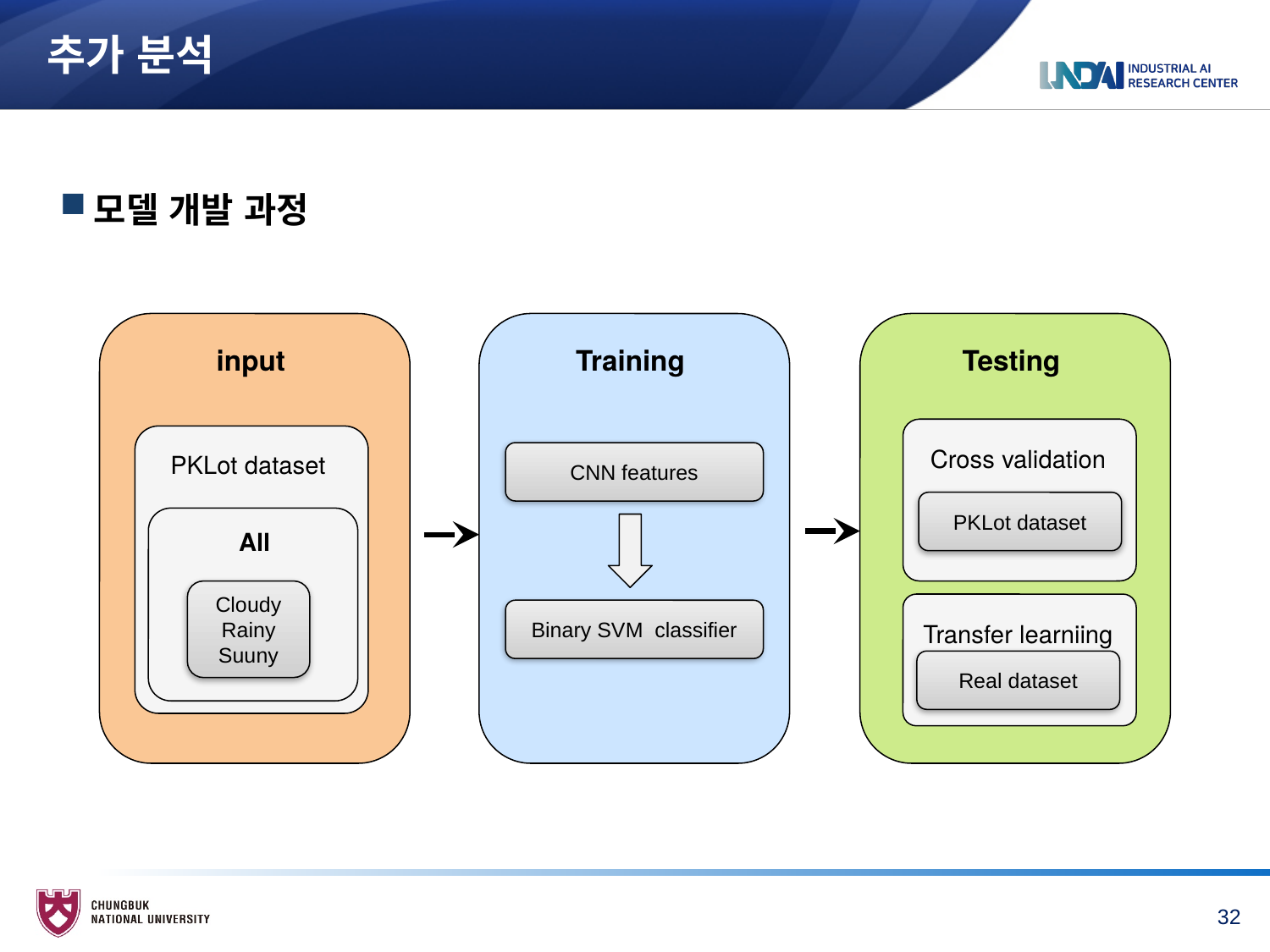

# 추가 분석
모델 개발 과정

input

Training

Testing

Cross validation
PKLot dataset
CNN features
PKLot dataset

All

Cloudy
Rainy
Suuny

Binary SVM  classifier
Transfer learniing validation
Real dataset